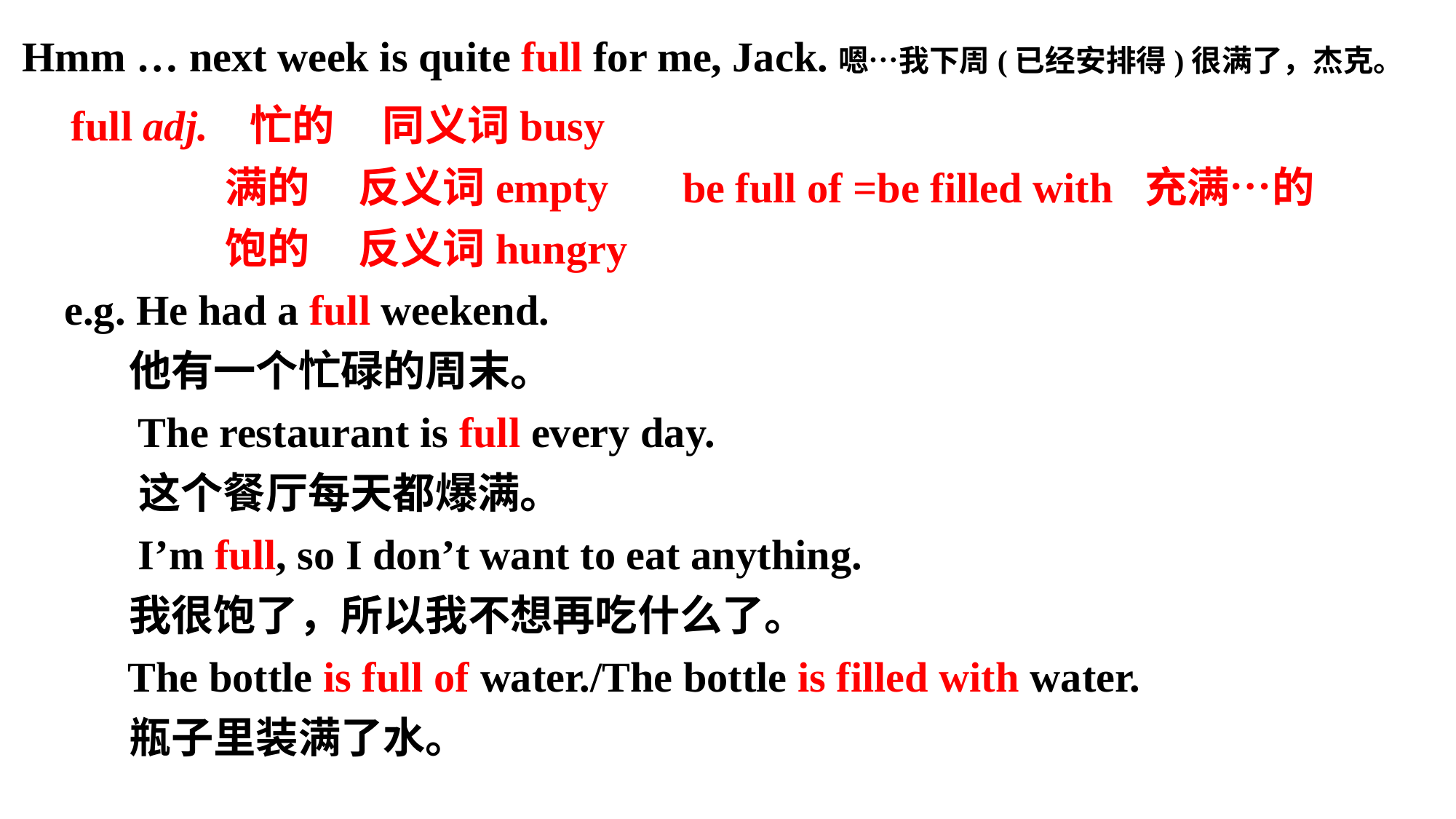

Hmm … next week is quite full for me, Jack.嗯…我下周(已经安排得)很满了，杰克。
    full adj.   忙的     同义词busy
                    满的     反义词empty       be full of =be filled with  充满…的
                    饱的     反义词hungry
    e.g. He had a full weekend.
          他有一个忙碌的周末。
           The restaurant is full every day.
           这个餐厅每天都爆满。
           I’m full, so I don’t want to eat anything.
          我很饱了，所以我不想再吃什么了。
          The bottle is full of water./The bottle is filled with water.
          瓶子里装满了水。